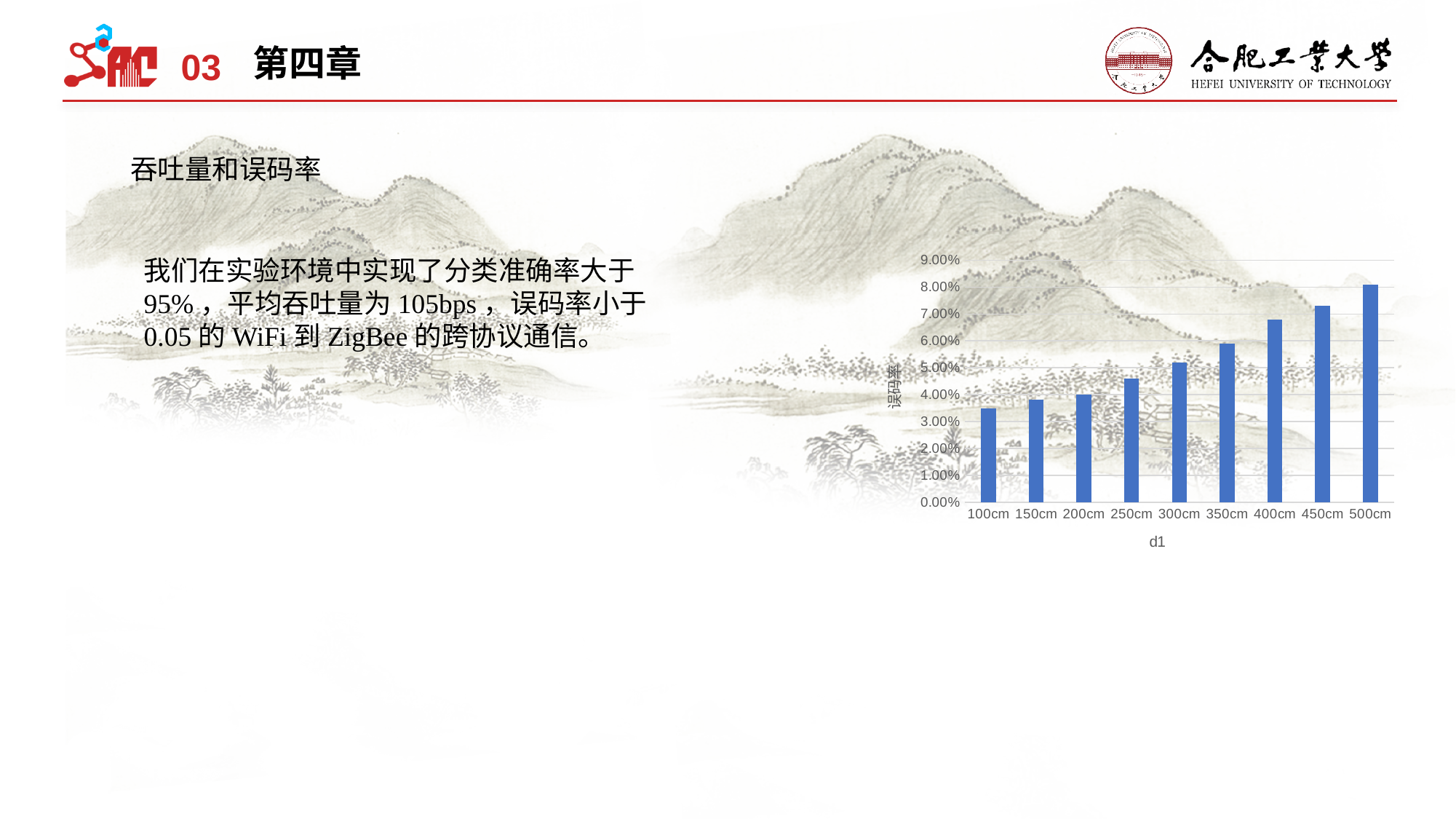

03
第四章
吞吐量和误码率

### Chart

| Category | 误码率 |
|---|---|
| 100cm | 0.035 |
| 150cm | 0.038 |
| 200cm | 0.04 |
| 250cm | 0.046 |
| 300cm | 0.052 |
| 350cm | 0.059 |
| 400cm | 0.068 |
| 450cm | 0.073 |
| 500cm | 0.081 |
我们在实验环境中实现了分类准确率大于95%，平均吞吐量为105bps，误码率小于0.05的WiFi到ZigBee的跨协议通信。